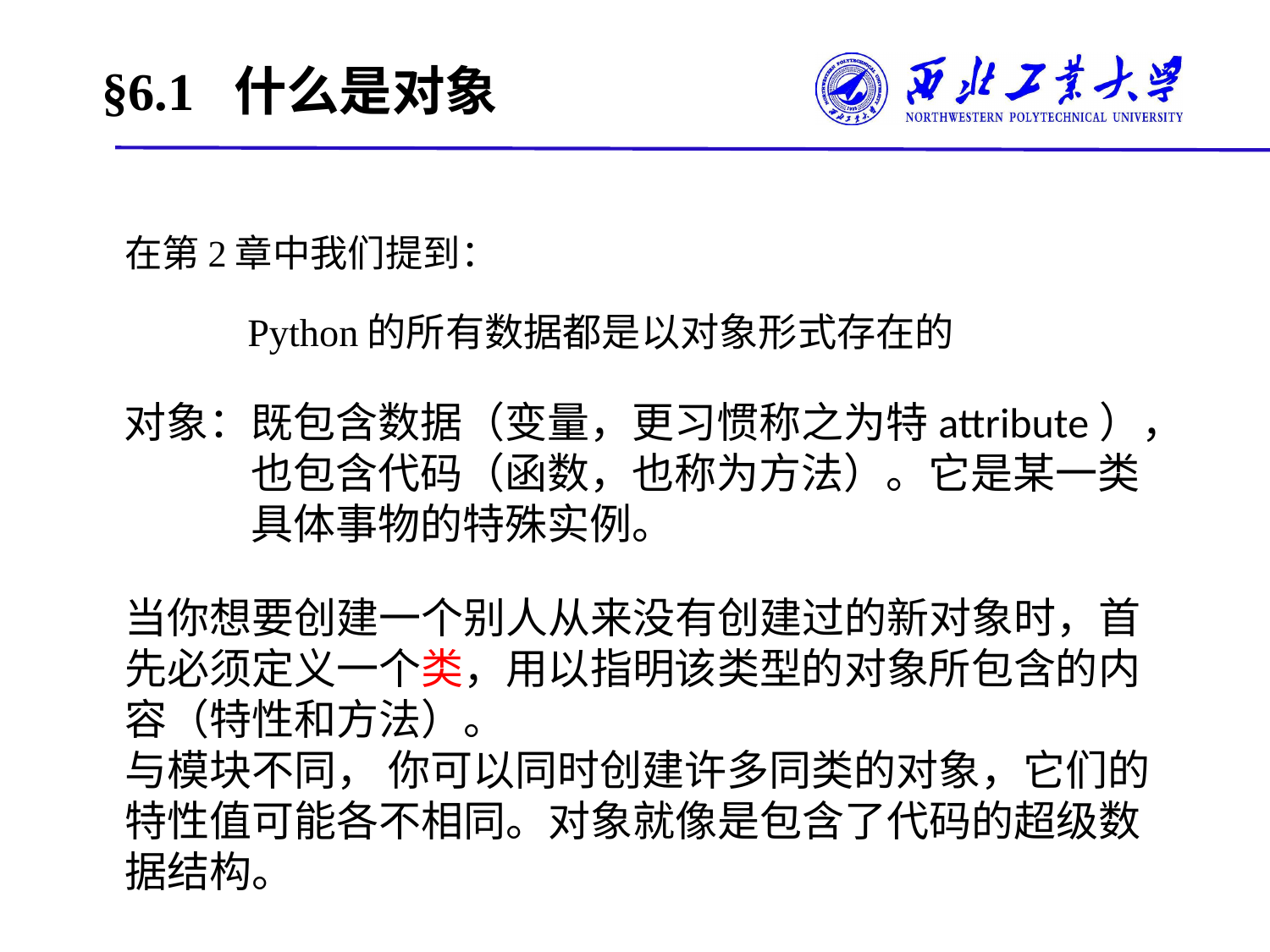

# §6.1  什么是对象
在第2章中我们提到：
	 Python的所有数据都是以对象形式存在的

对象：既包含数据（变量，更习惯称之为特attribute），	也包含代码（函数，也称为方法）。它是某一类	具体事物的特殊实例。
当你想要创建一个别人从来没有创建过的新对象时，首先必须定义一个类，用以指明该类型的对象所包含的内容（特性和方法）。
与模块不同， 你可以同时创建许多同类的对象，它们的特性值可能各不相同。对象就像是包含了代码的超级数据结构。